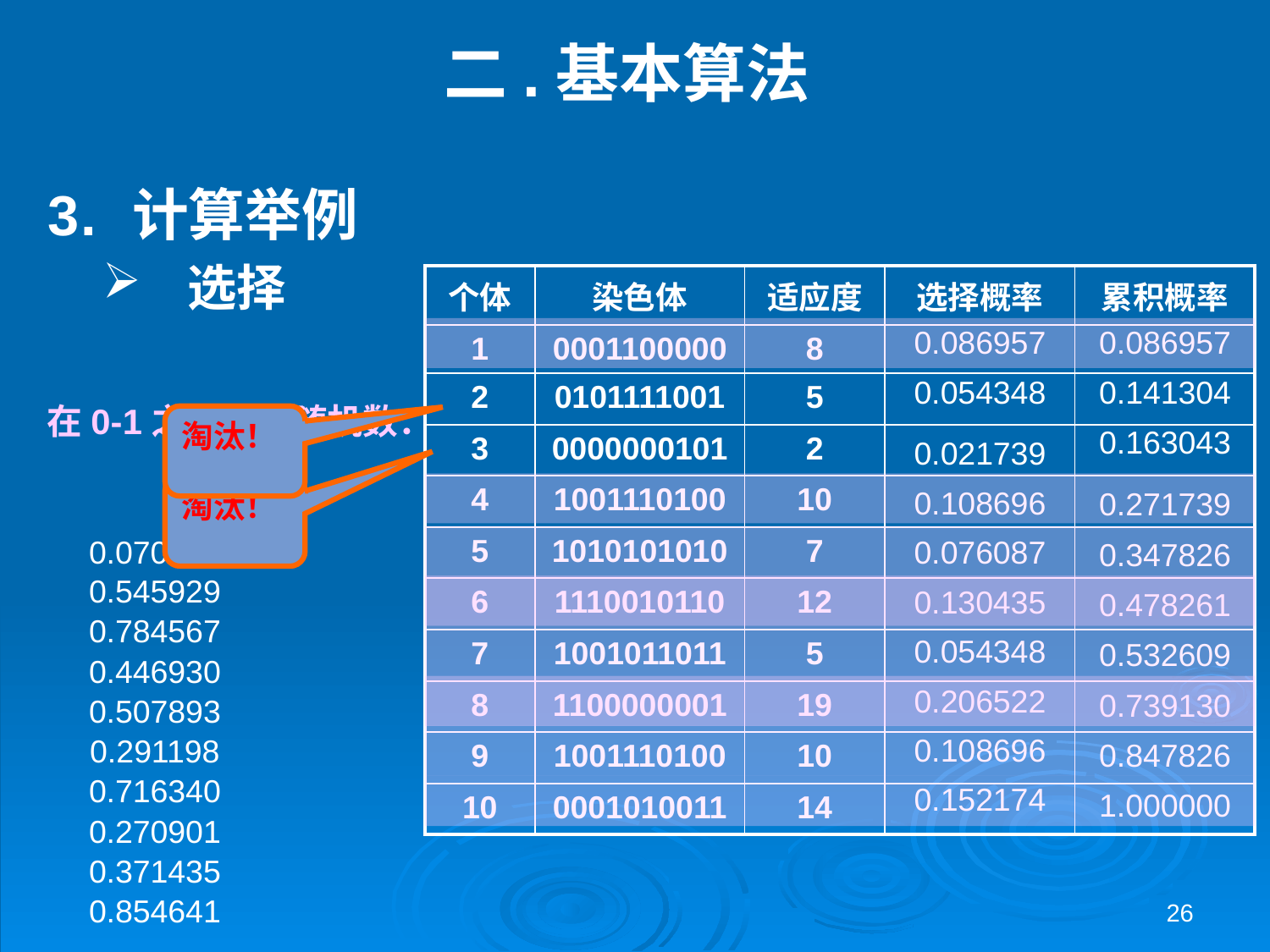

# 二.基本算法
计算举例
选择

在0-1之间产生随机数：
| 个体 | 染色体 | 适应度 | 选择概率 | 累积概率 |
| --- | --- | --- | --- | --- |
| 1 | 0001100000 | 8 |  |  |
| 2 | 0101111001 | 5 |  |  |
| 3 | 0000000101 | 2 |  |  |
| 4 | 1001110100 | 10 |  |  |
| 5 | 1010101010 | 7 |  |  |
| 6 | 1110010110 | 12 |  |  |
| 7 | 1001011011 | 5 |  |  |
| 8 | 1100000001 | 19 |  |  |
| 9 | 1001110100 | 10 |  |  |
| 10 | 0001010011 | 14 |  |  |
0.086957
0.086957

0.054348
0.141304
淘汰！
淘汰！
0.021739
0.108696
0.076087
0.130435
0.054348
0.206522
0.108696
0.152174
0.163043
0.271739
0.347826
0.478261
0.532609
0.739130
0.847826
1.000000

0.070221

0.545929

0.784567

0.446930

0.507893
0.291198

0.716340

0.270901
0.371435
26
0.854641